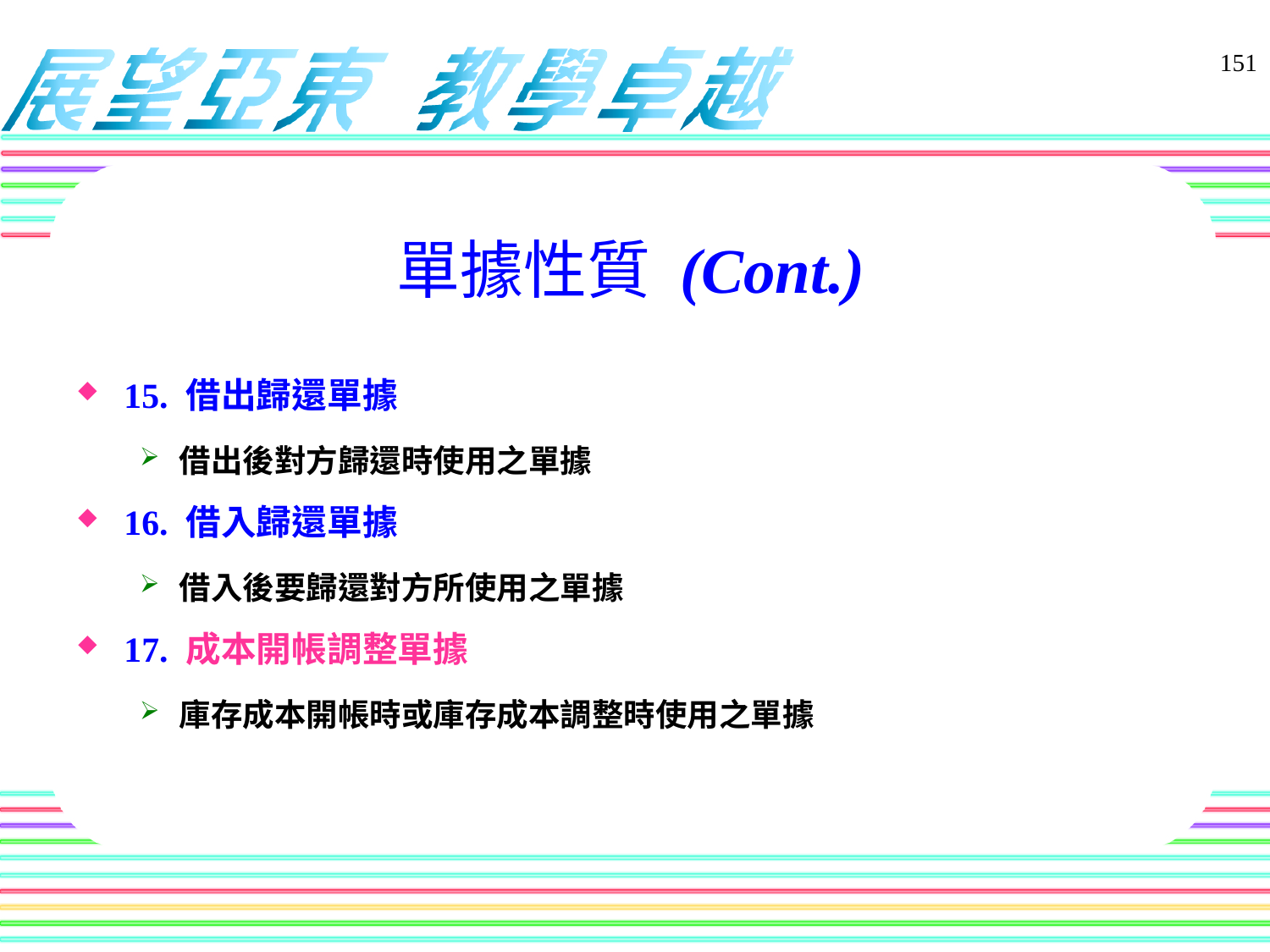

151
# 單據性質 (Cont.)
15. 借出歸還單據
借出後對方歸還時使用之單據
16. 借入歸還單據
借入後要歸還對方所使用之單據
17. 成本開帳調整單據
庫存成本開帳時或庫存成本調整時使用之單據